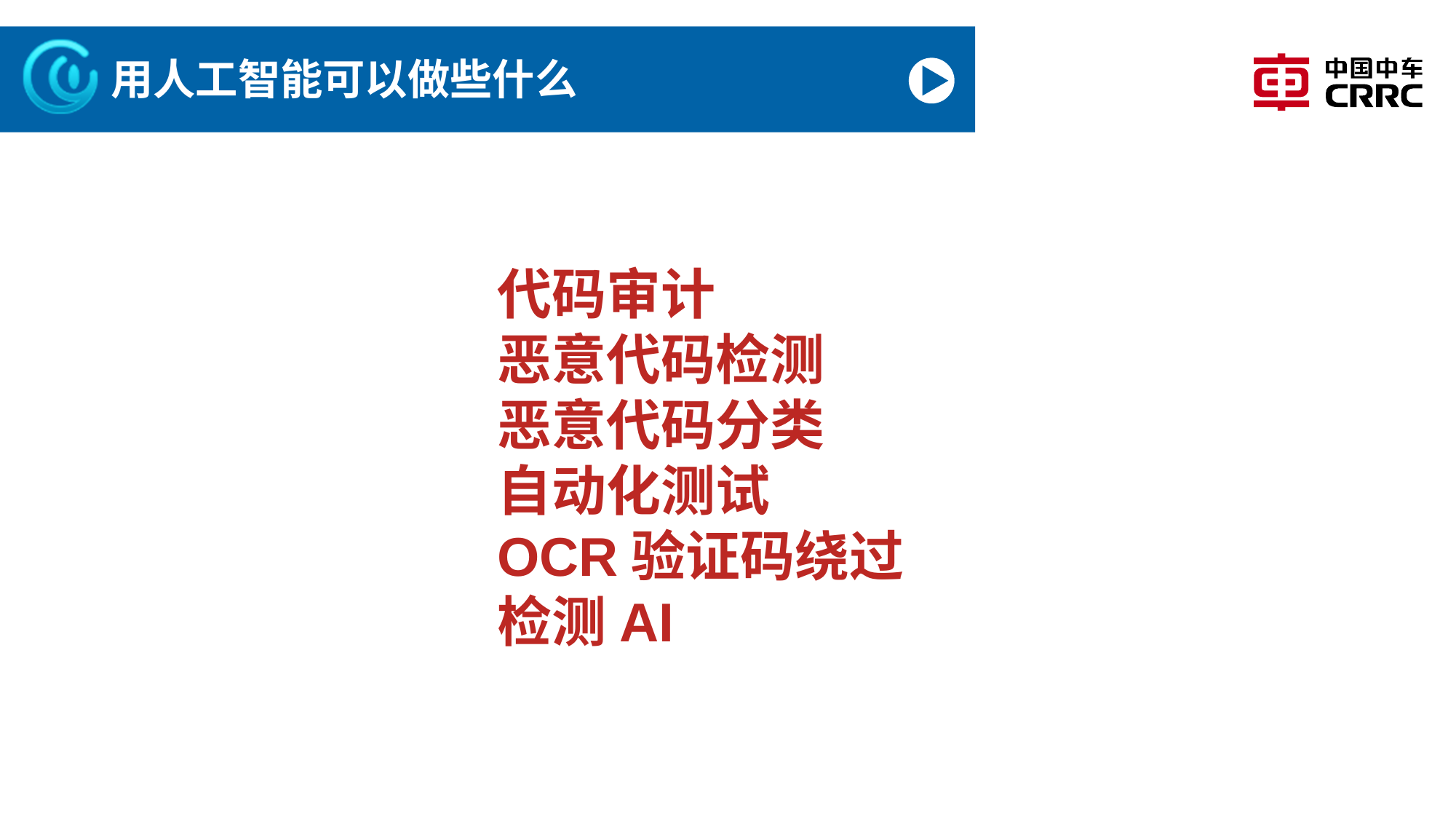

# 用人工智能可以做些什么
代码审计
恶意代码检测
恶意代码分类
自动化测试
OCR验证码绕过
检测AI
147